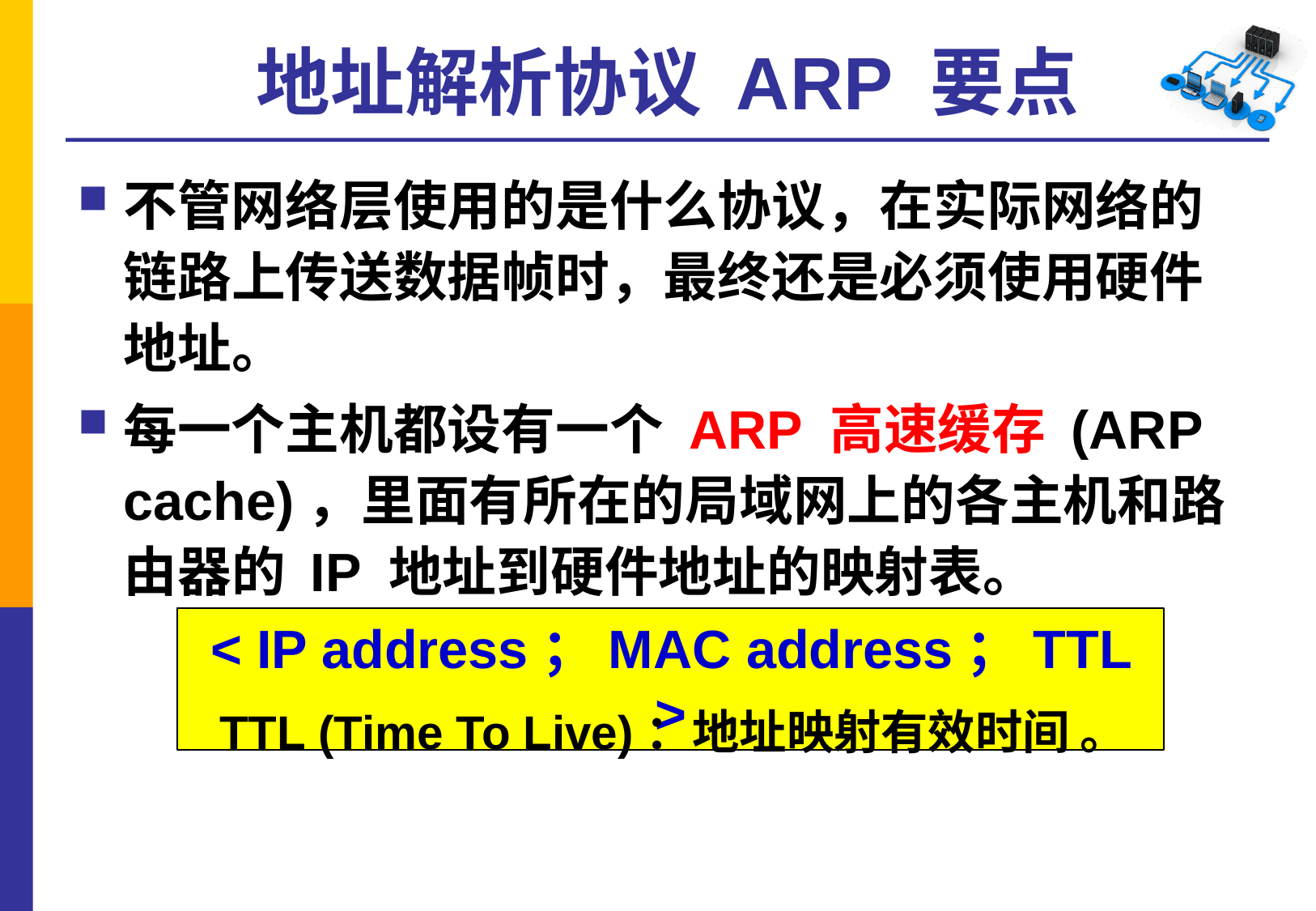

# 地址解析协议 ARP 要点
不管网络层使用的是什么协议，在实际网络的链路上传送数据帧时，最终还是必须使用硬件地址。
每一个主机都设有一个 ARP 高速缓存 (ARP cache)，里面有所在的局域网上的各主机和路由器的 IP 地址到硬件地址的映射表。
< IP address；MAC address；TTL >
TTL (Time To Live)：地址映射有效时间 。